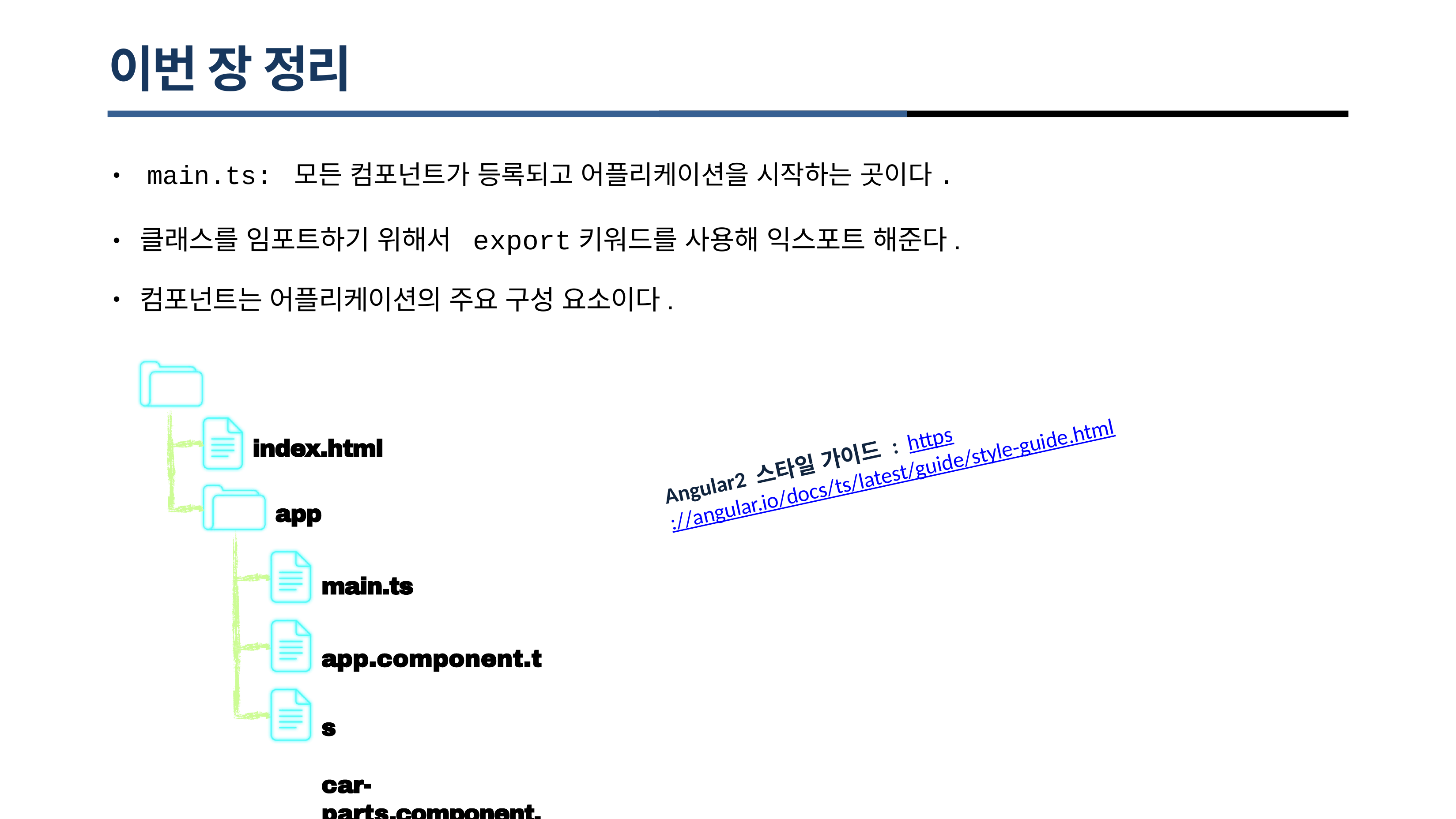

# 이번 장 정리
 main.ts: 모든 컴포넌트가 등록되고 어플리케이션을 시작하는 곳이다.
•
클래스를 임포트하기 위해서  export키워드를 사용해 익스포트 해준다.
•
컴포넌트는 어플리케이션의 주요 구성 요소이다.
•

Angular2 스타일 가이드 :  https://angular.io/docs/ts/latest/guide/style-guide.html

index.html

app
main.ts
app.component.ts

car-parts.component.ts